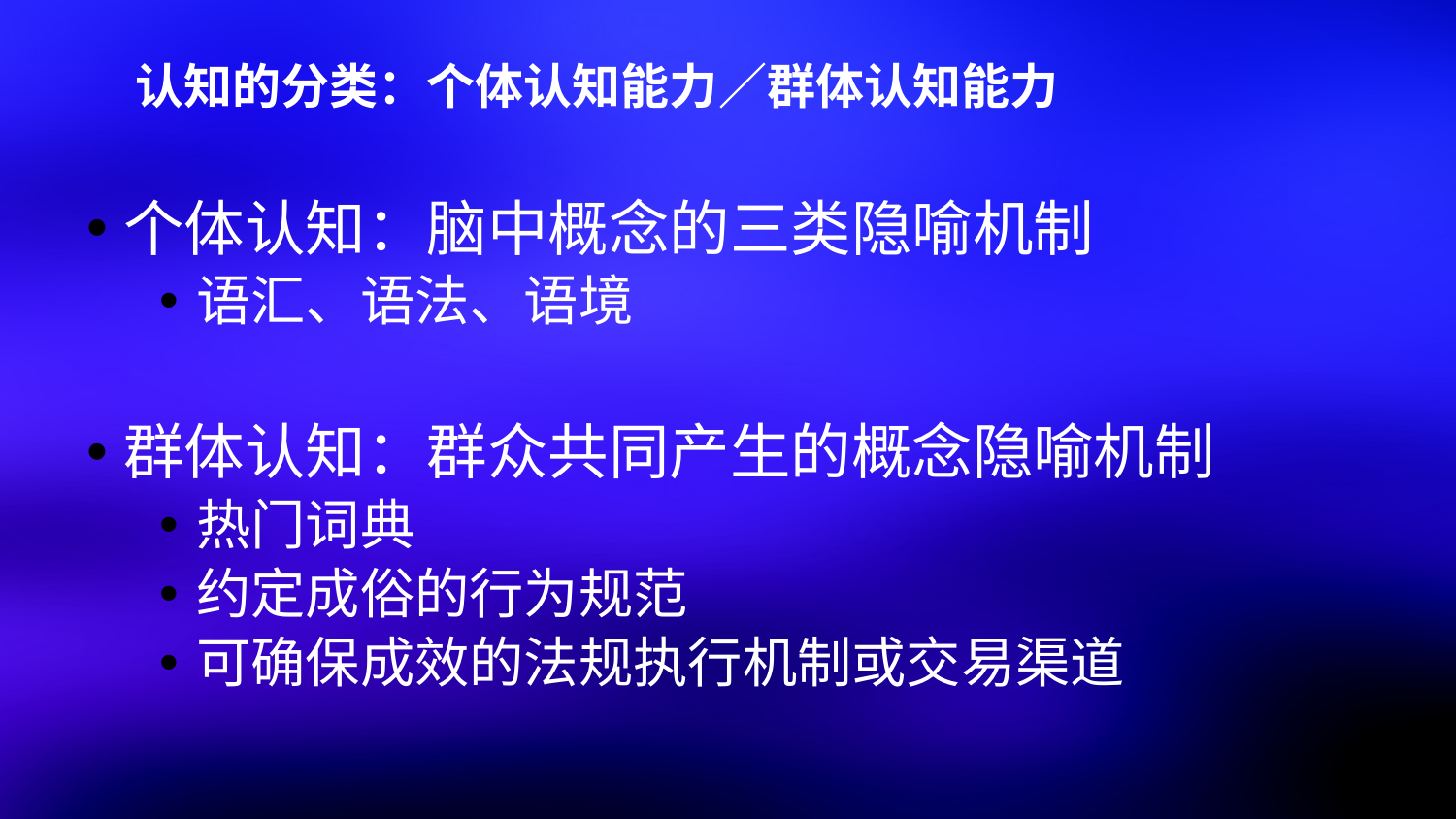

认知的分类：个体认知能力／群体认知能力
个体认知：脑中概念的三类隐喻机制
语汇、语法、语境

群体认知：群众共同产生的概念隐喻机制
热门词典
约定成俗的行为规范
可确保成效的法规执行机制或交易渠道